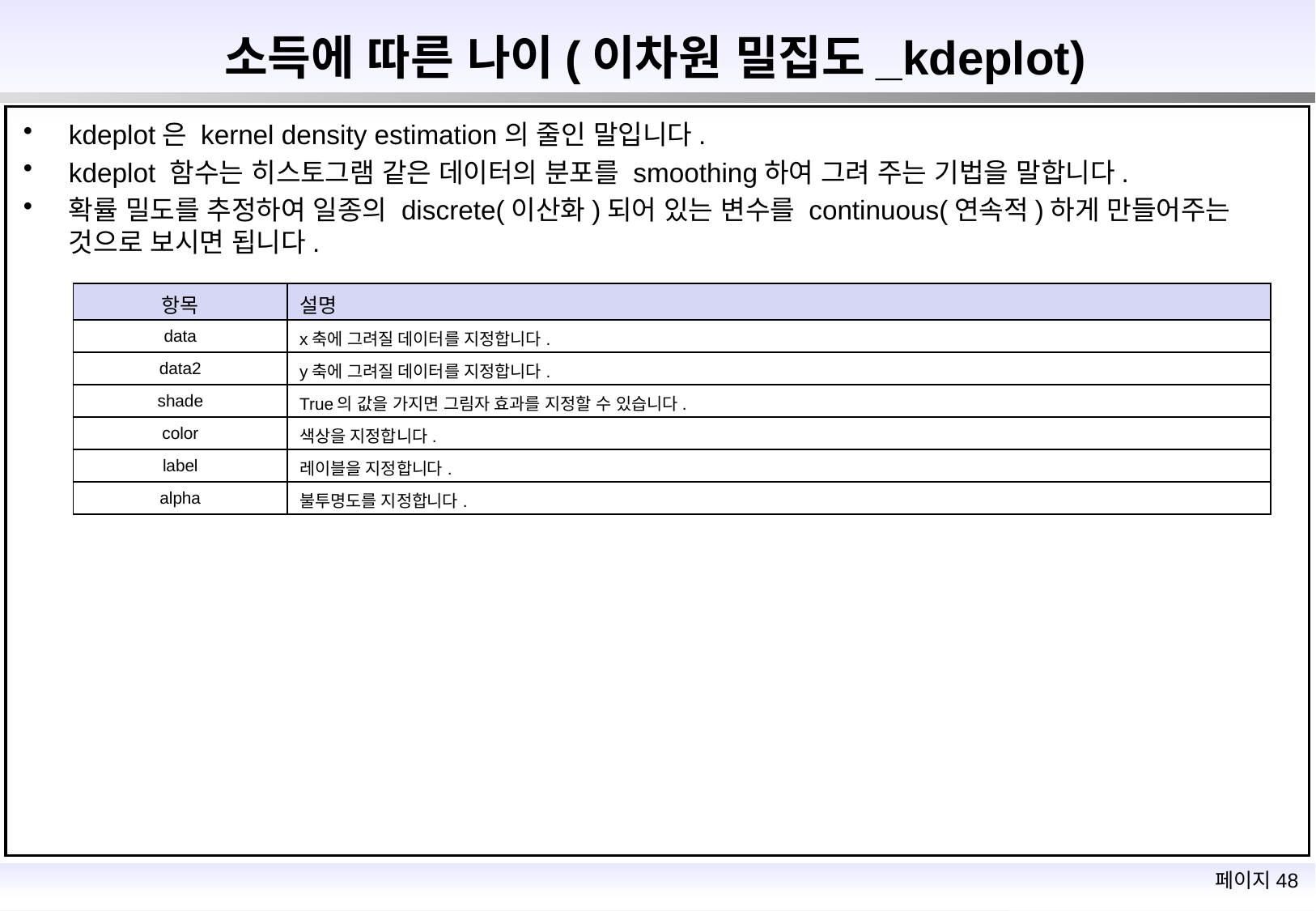

# 소득에 따른 나이(이차원 밀집도_kdeplot)
kdeplot은 kernel density estimation의 줄인 말입니다.
kdeplot 함수는 히스토그램 같은 데이터의 분포를 smoothing하여 그려 주는 기법을 말합니다.
확률 밀도를 추정하여 일종의 discrete(이산화)되어 있는 변수를 continuous(연속적)하게 만들어주는 것으로 보시면 됩니다.
| 항목 | 설명 |
| --- | --- |
| data | x축에 그려질 데이터를 지정합니다. |
| data2 | y축에 그려질 데이터를 지정합니다. |
| shade | True의 값을 가지면 그림자 효과를 지정할 수 있습니다. |
| color | 색상을 지정합니다. |
| label | 레이블을 지정합니다. |
| alpha | 불투명도를 지정합니다. |